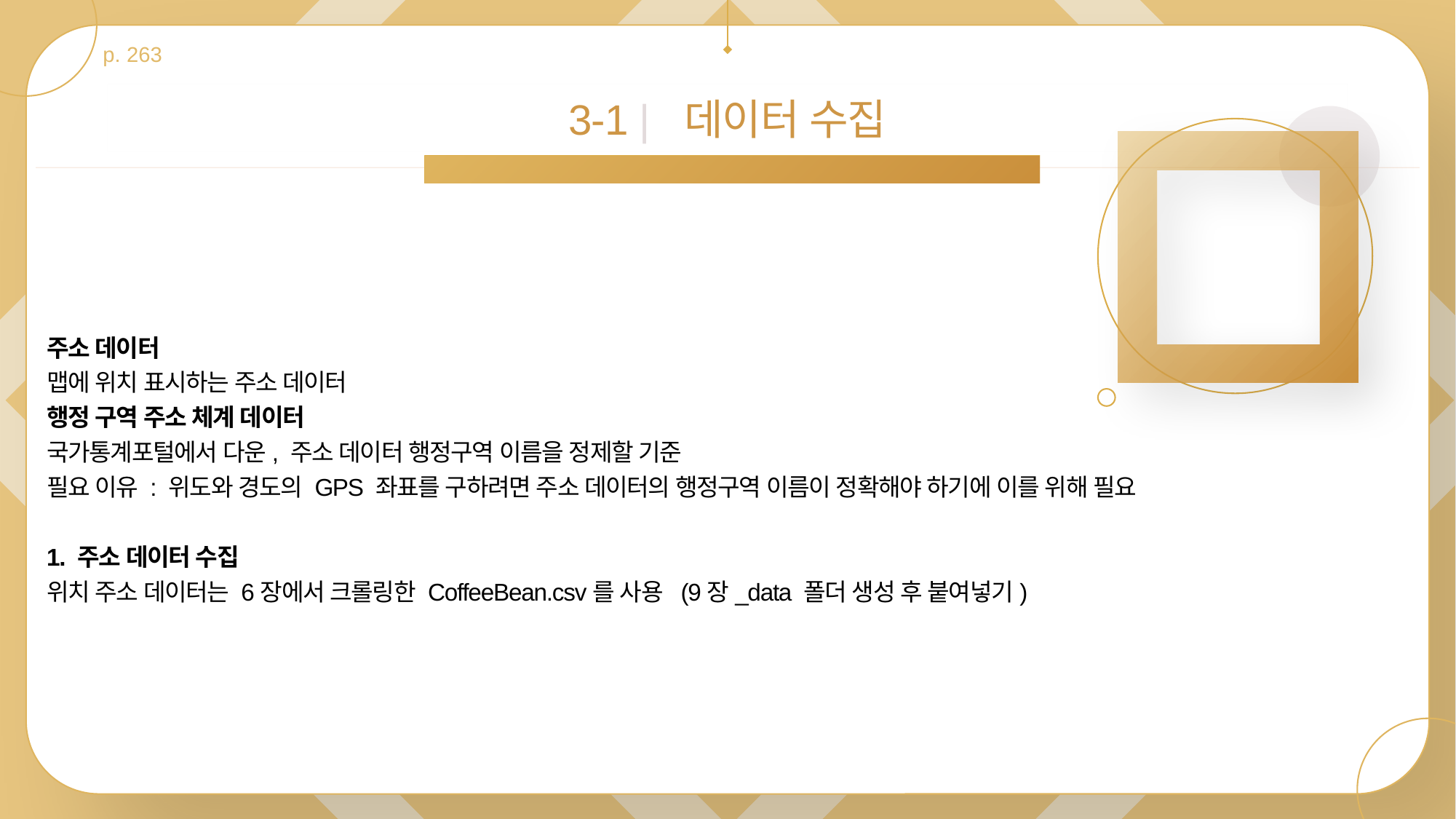

p. 263
# 3-1 |  데이터 수집

Part 3 빅데이터 분석 – 지리 정보 분석
주소 데이터
맵에 위치 표시하는 주소 데이터
행정 구역 주소 체계 데이터
국가통계포털에서 다운, 주소 데이터 행정구역 이름을 정제할 기준
필요 이유 : 위도와 경도의 GPS 좌표를 구하려면 주소 데이터의 행정구역 이름이 정확해야 하기에 이를 위해 필요

1. 주소 데이터 수집
위치 주소 데이터는 6장에서 크롤링한 CoffeeBean.csv를 사용  (9장_data 폴더 생성 후 붙여넣기)